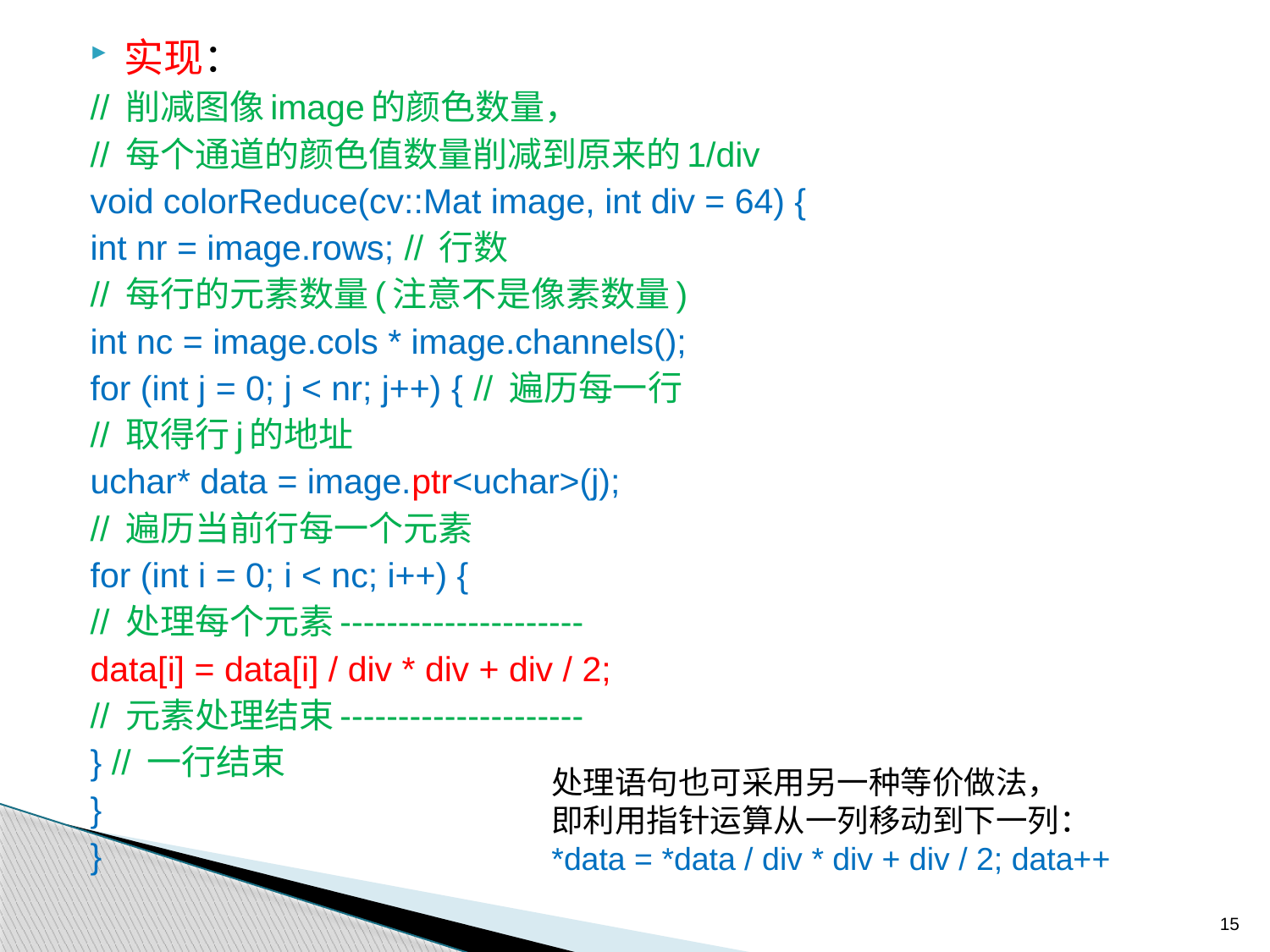

实现：
// 削减图像image的颜色数量，
// 每个通道的颜色值数量削减到原来的1/div
void colorReduce(cv::Mat image, int div = 64) {
	int nr = image.rows; // 行数
	// 每行的元素数量(注意不是像素数量)
	int nc = image.cols * image.channels();
	for (int j = 0; j < nr; j++) { // 遍历每一行
		// 取得行j的地址
		uchar* data = image.ptr<uchar>(j);
		// 遍历当前行每一个元素
		for (int i = 0; i < nc; i++) {
			// 处理每个元素---------------------
			data[i] = data[i] / div * div + div / 2;
			// 元素处理结束---------------------
		} // 一行结束
	}
}
处理语句也可采用另一种等价做法，
即利用指针运算从一列移动到下一列：
*data = *data / div * div + div / 2; data++
15